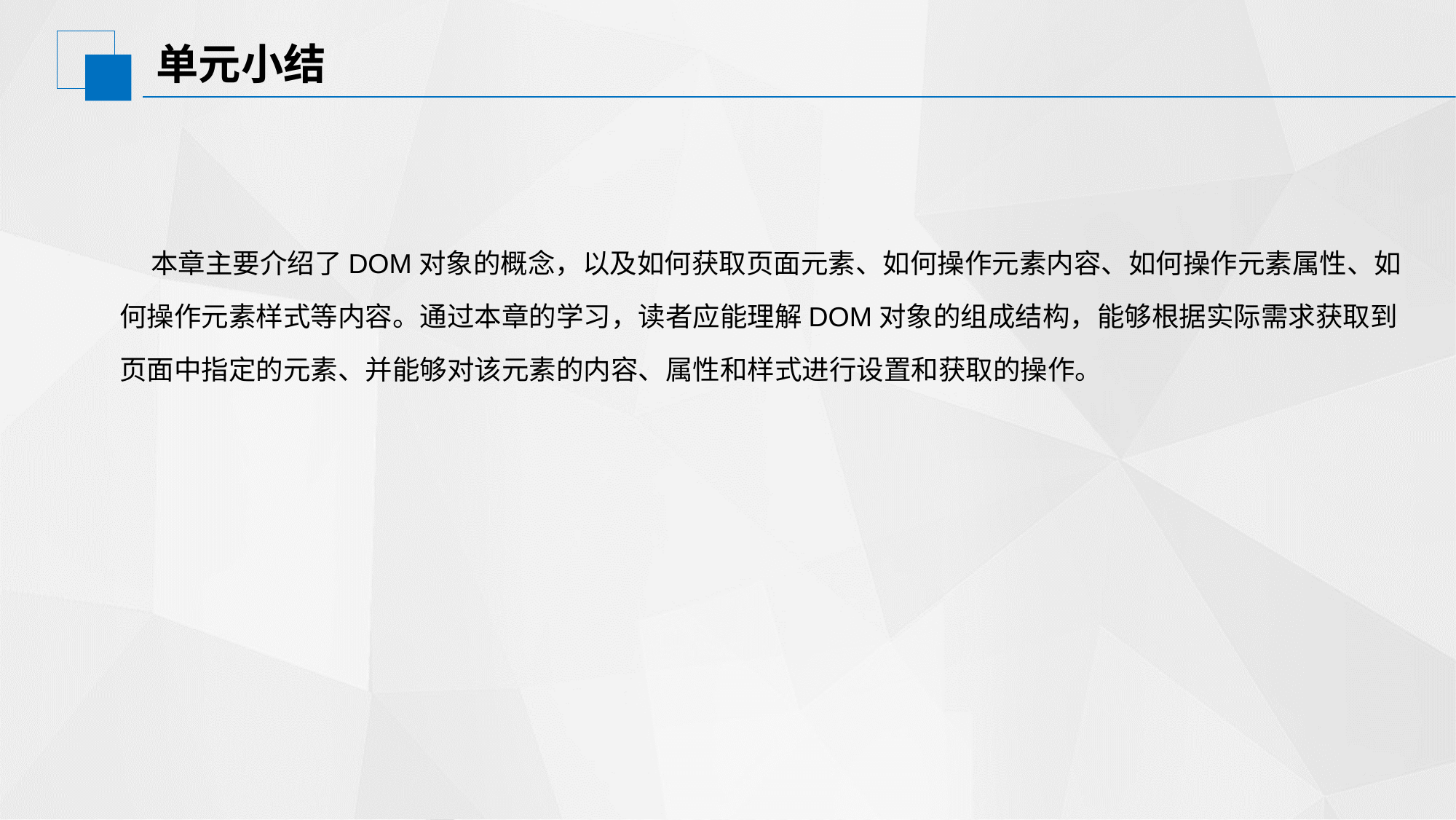

# 单元小结
    本章主要介绍了DOM对象的概念，以及如何获取页面元素、如何操作元素内容、如何操作元素属性、如何操作元素样式等内容。通过本章的学习，读者应能理解DOM对象的组成结构，能够根据实际需求获取到页面中指定的元素、并能够对该元素的内容、属性和样式进行设置和获取的操作。